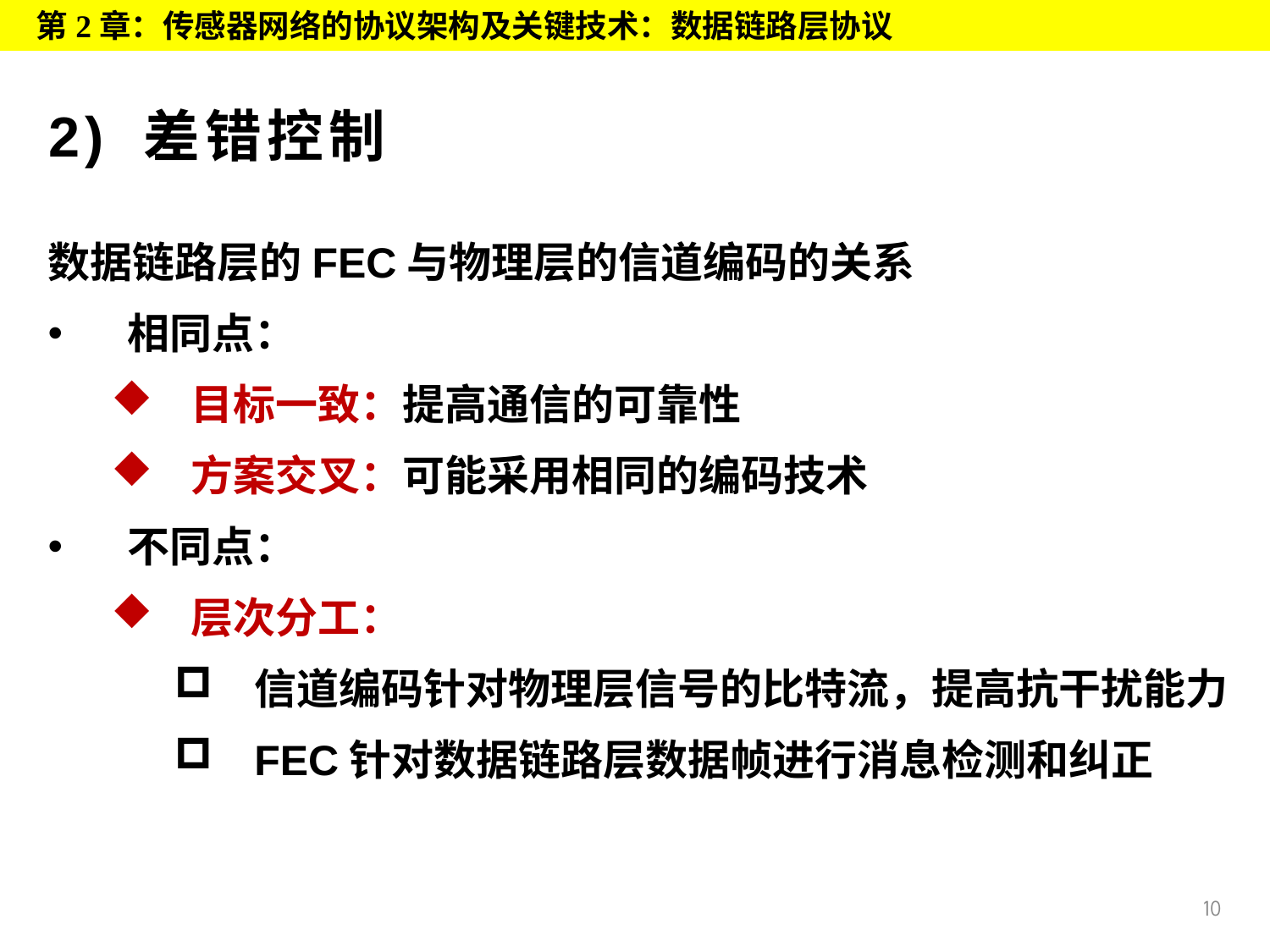

第2章：传感器网络的协议架构及关键技术：数据链路层协议
# 2) 差错控制
数据链路层的FEC与物理层的信道编码的关系
相同点：
目标一致：提高通信的可靠性
方案交叉：可能采用相同的编码技术
不同点：
层次分工：
信道编码针对物理层信号的比特流，提高抗干扰能力
FEC针对数据链路层数据帧进行消息检测和纠正
10